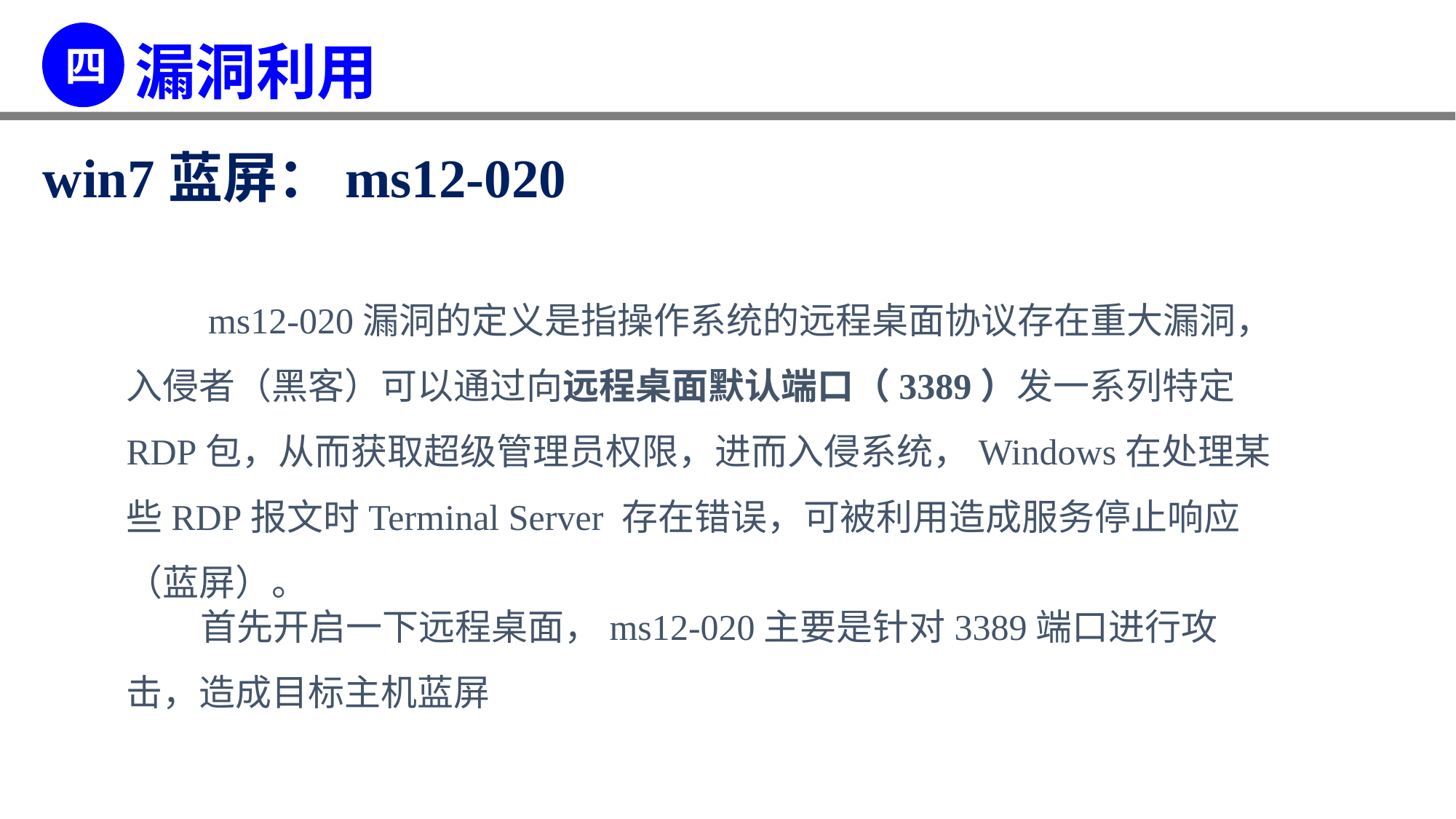

win7蓝屏：ms12-020
         ms12-020漏洞的定义是指操作系统的远程桌面协议存在重大漏洞，入侵者（黑客）可以通过向远程桌面默认端口（3389）发一系列特定RDP包，从而获取超级管理员权限，进而入侵系统，Windows在处理某些RDP报文时Terminal Server 存在错误，可被利用造成服务停止响应（蓝屏）。
        首先开启一下远程桌面，ms12-020主要是针对3389端口进行攻击，造成目标主机蓝屏